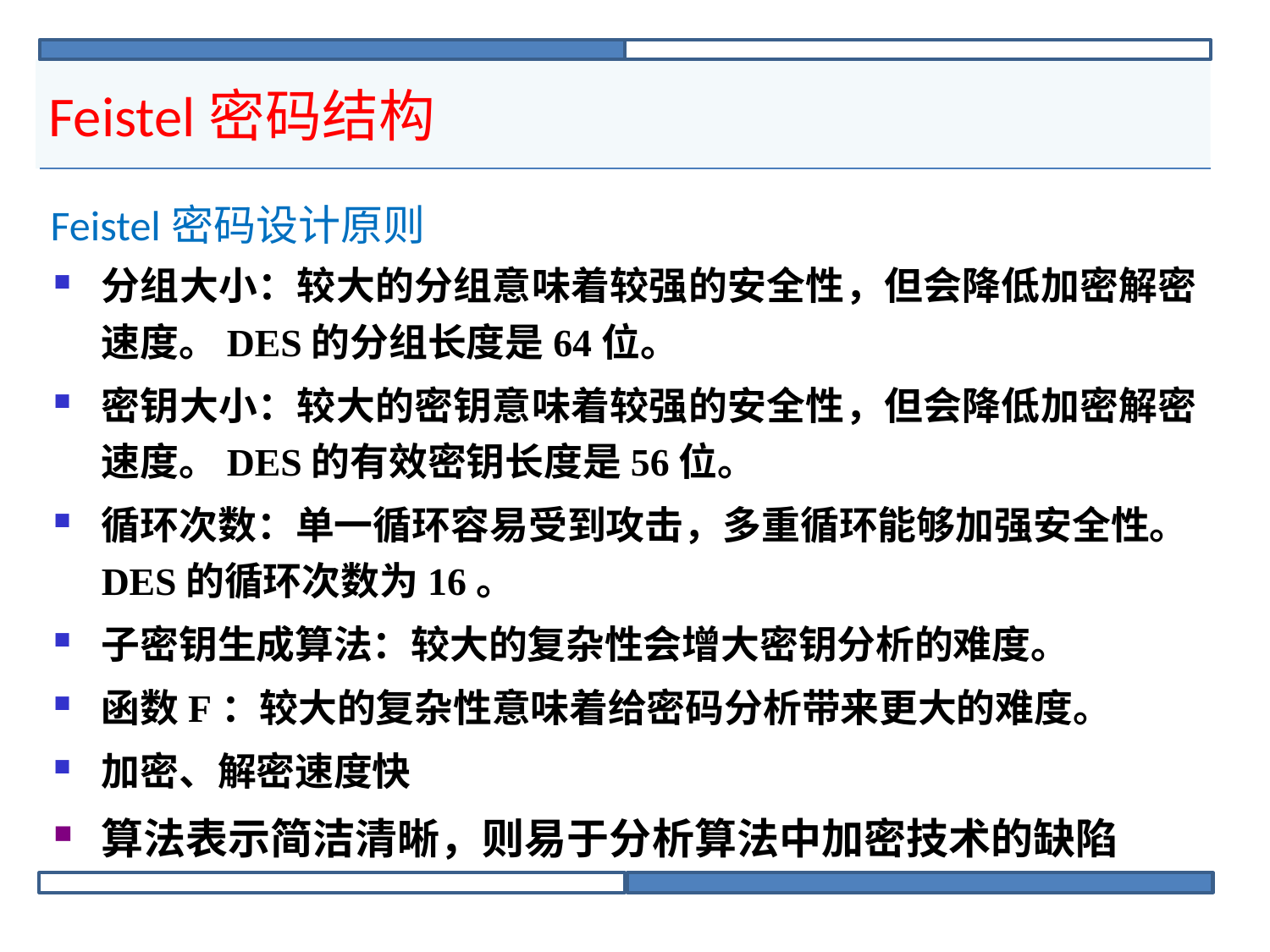

# Feistel密码结构
Feistel密码设计原则
分组大小：较大的分组意味着较强的安全性，但会降低加密解密速度。DES的分组长度是64位。
密钥大小：较大的密钥意味着较强的安全性，但会降低加密解密速度。DES的有效密钥长度是56位。
循环次数：单一循环容易受到攻击，多重循环能够加强安全性。DES的循环次数为16。
子密钥生成算法：较大的复杂性会增大密钥分析的难度。
函数F：较大的复杂性意味着给密码分析带来更大的难度。
加密、解密速度快
算法表示简洁清晰，则易于分析算法中加密技术的缺陷